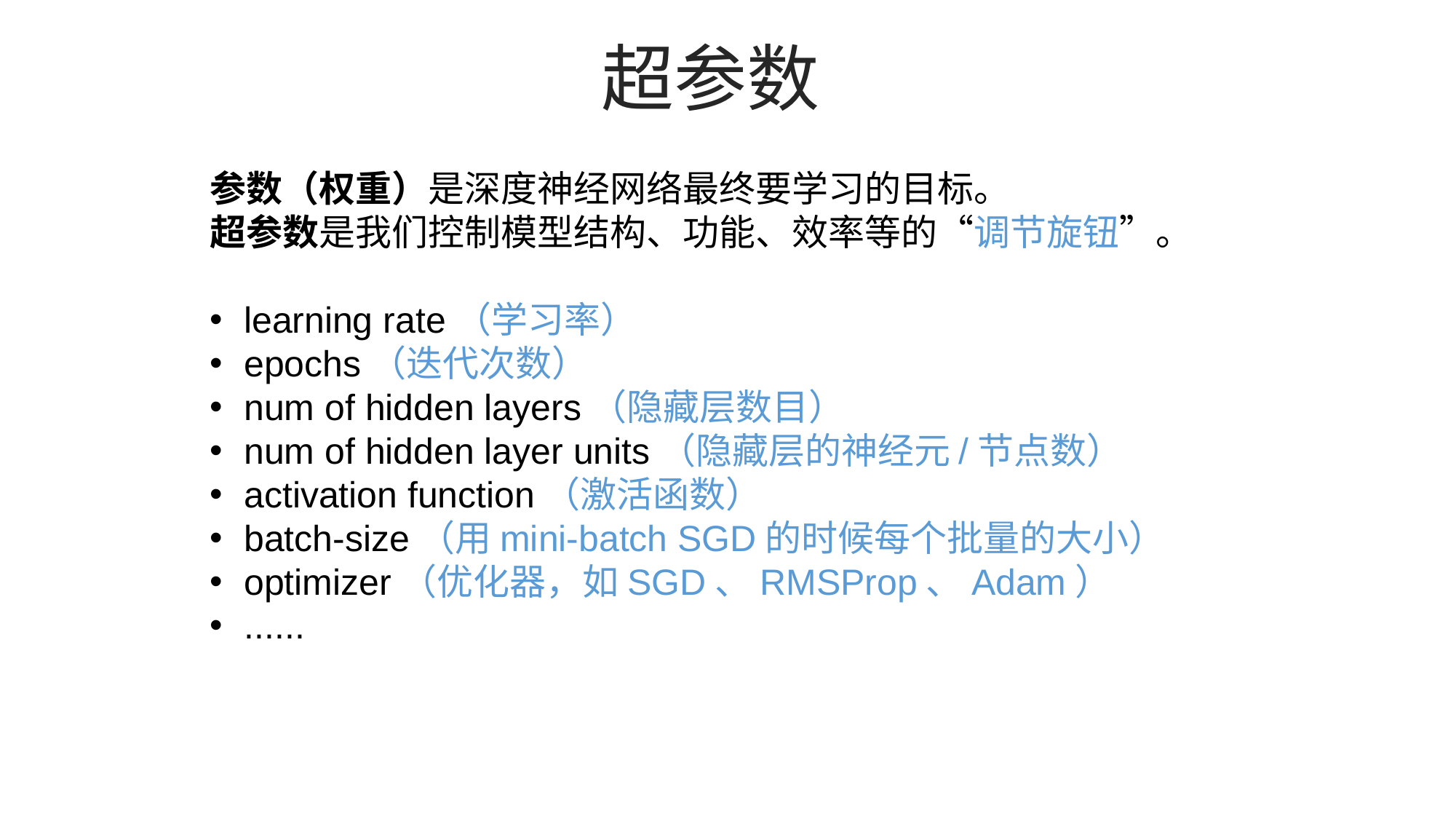

超参数
参数（权重）是深度神经网络最终要学习的目标。
超参数是我们控制模型结构、功能、效率等的“调节旋钮”。

learning rate（学习率）
epochs（迭代次数）
num of hidden layers（隐藏层数目）
num of hidden layer units（隐藏层的神经元/节点数）
activation function（激活函数）
batch-size（用mini-batch SGD的时候每个批量的大小）
optimizer（优化器，如SGD、RMSProp、Adam）
......